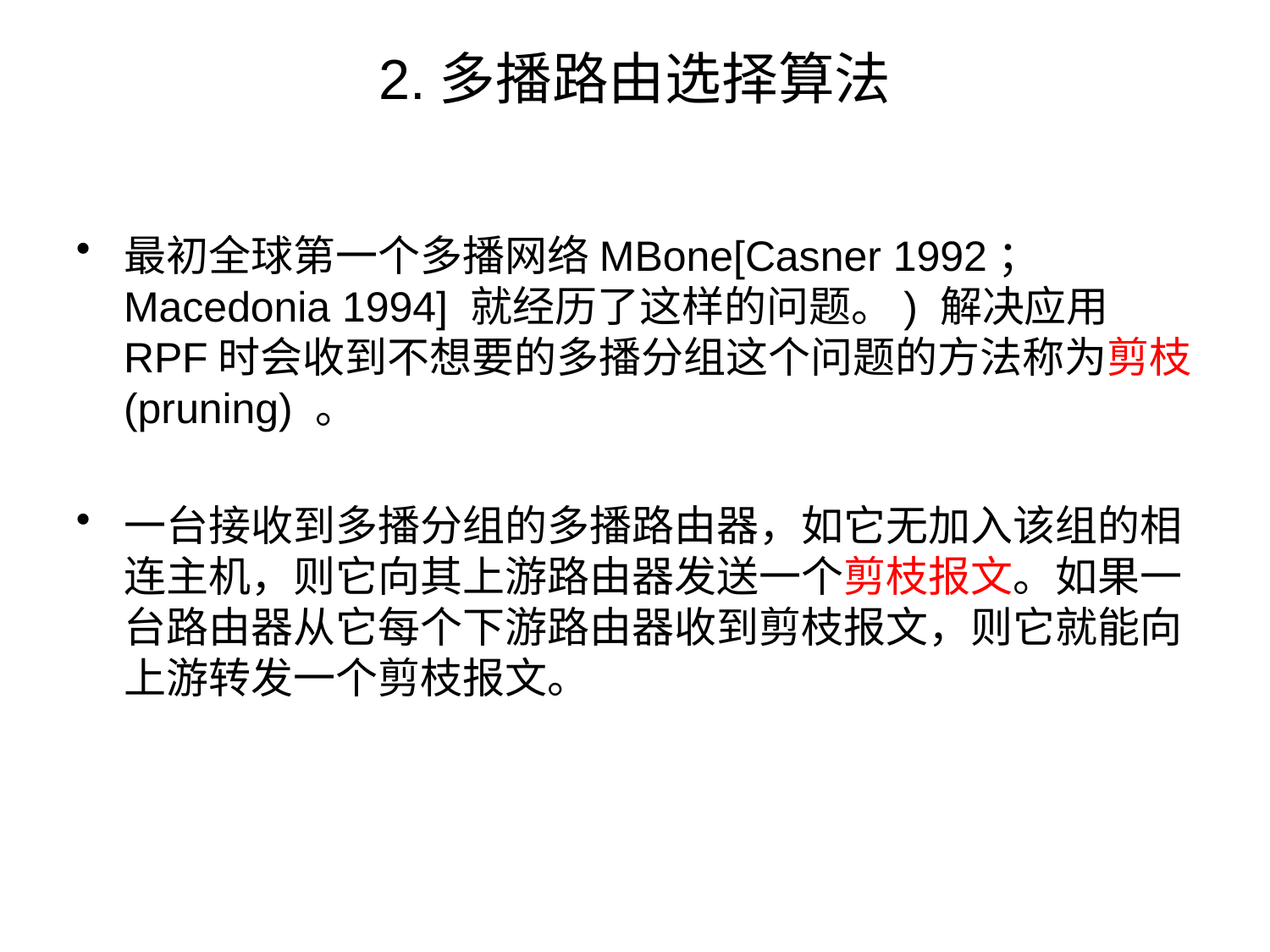

# 2.多播路由选择算法
最初全球第一个多播网络MBone[Casner 1992； Macedonia 1994] 就经历了这样的问题。) 解决应用RPF时会收到不想要的多播分组这个问题的方法称为剪枝(pruning) 。

一台接收到多播分组的多播路由器，如它无加入该组的相连主机，则它向其上游路由器发送一个剪枝报文。如果一台路由器从它每个下游路由器收到剪枝报文，则它就能向上游转发一个剪枝报文。